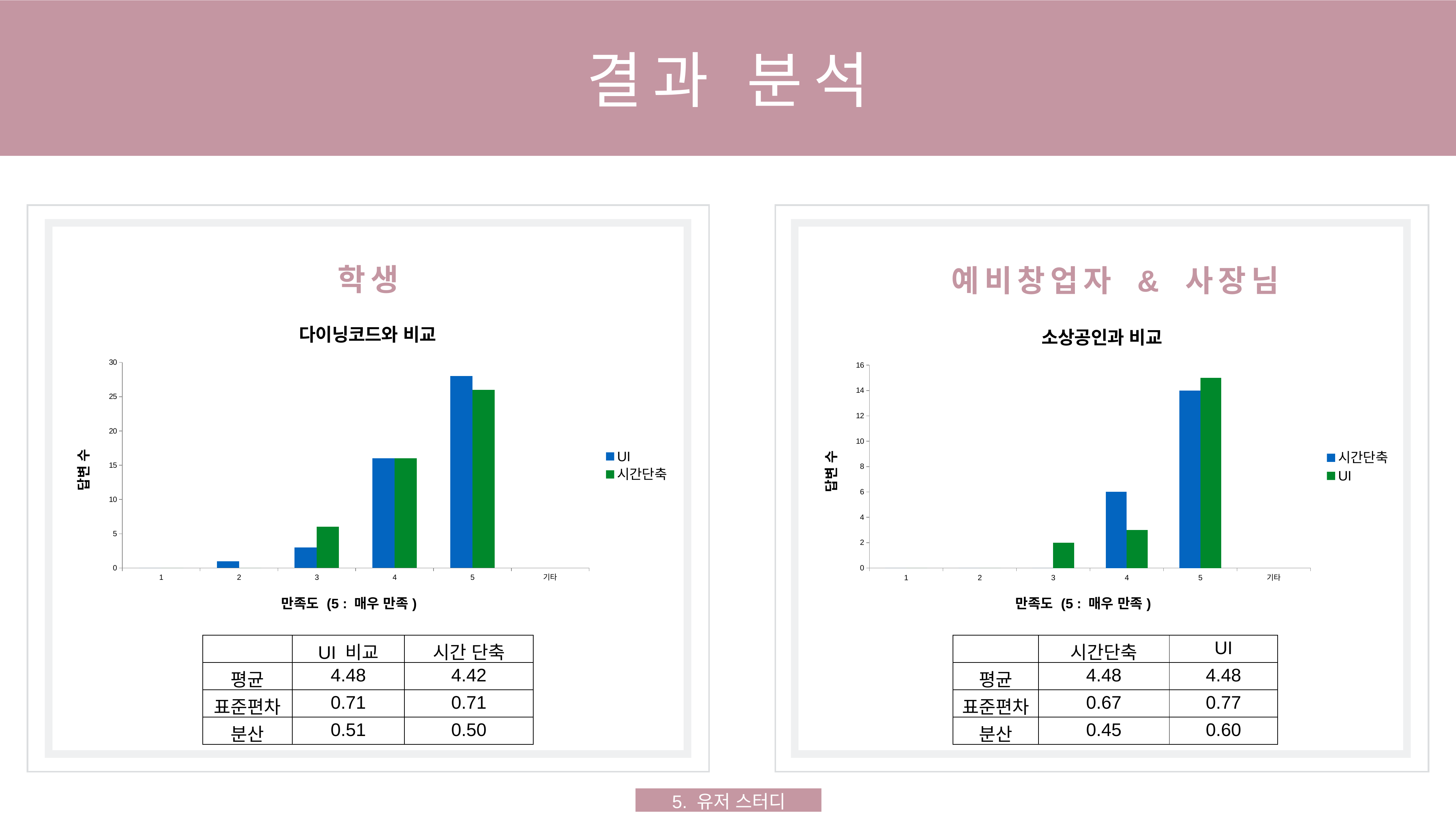

결과 분석

학생
예비창업자 & 사장님

[unsupported chart]

[unsupported chart]

|  | UI 비교 | 시간 단축 |
| --- | --- | --- |
| 평균 | 4.48 | 4.42 |
| 표준편차 | 0.71 | 0.71 |
| 분산 | 0.51 | 0.50 |
|  | 시간단축 | UI |
| --- | --- | --- |
| 평균 | 4.48 | 4.48 |
| 표준편차 | 0.67 | 0.77 |
| 분산 | 0.45 | 0.60 |
5. 유저 스터디